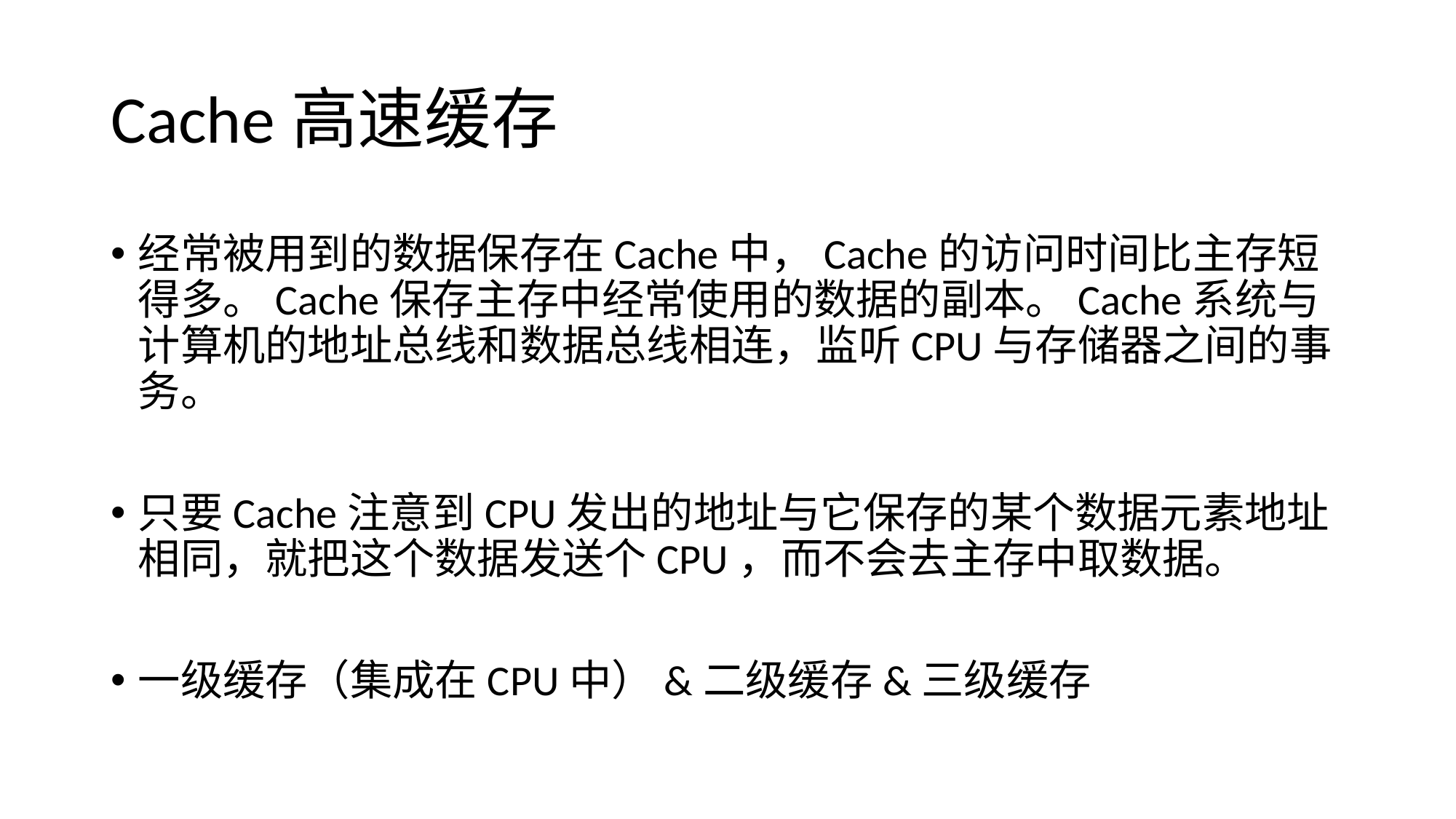

# Cache高速缓存
经常被用到的数据保存在Cache中，Cache的访问时间比主存短得多。Cache保存主存中经常使用的数据的副本。Cache系统与计算机的地址总线和数据总线相连，监听CPU与存储器之间的事务。

只要Cache注意到CPU发出的地址与它保存的某个数据元素地址相同，就把这个数据发送个CPU，而不会去主存中取数据。

一级缓存（集成在CPU中）&二级缓存&三级缓存